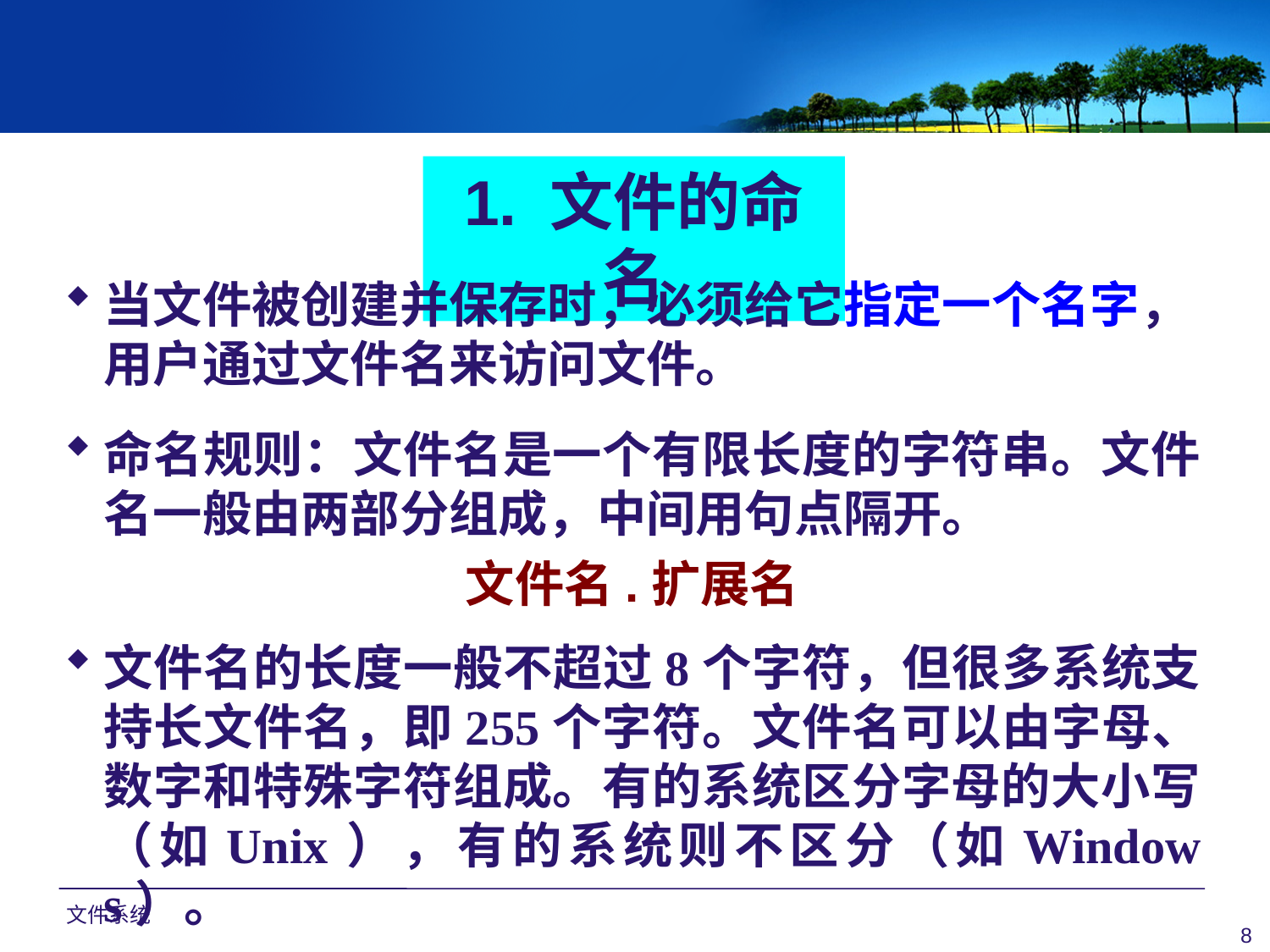

1. 文件的命名
当文件被创建并保存时，必须给它指定一个名字，用户通过文件名来访问文件。
命名规则：文件名是一个有限长度的字符串。文件名一般由两部分组成，中间用句点隔开。
文件名.扩展名
文件名的长度一般不超过8个字符，但很多系统支持长文件名，即255个字符。文件名可以由字母、数字和特殊字符组成。有的系统区分字母的大小写（如Unix），有的系统则不区分（如Windows）。
文件系统
8